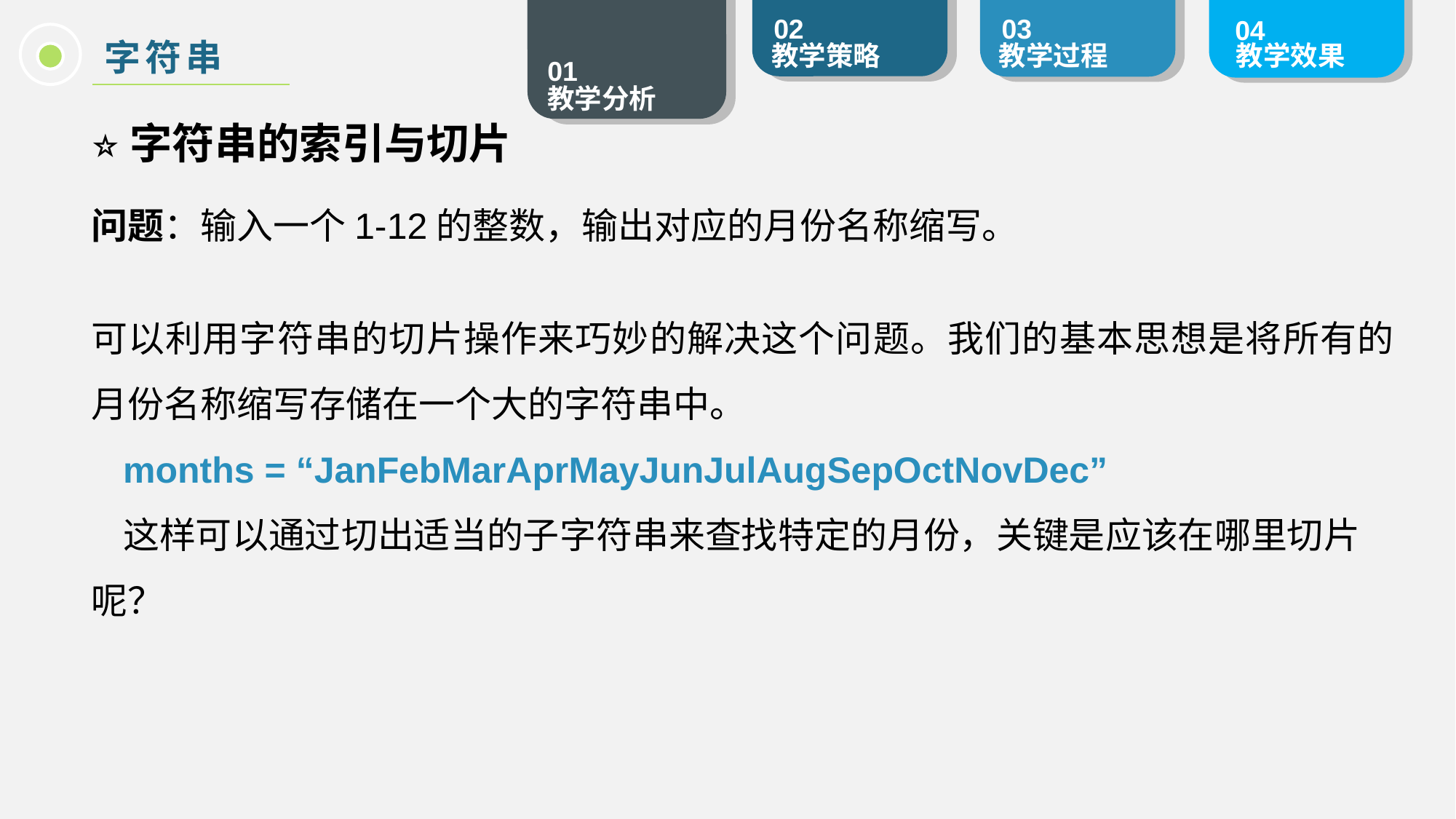

字符串
⭐️字符串的索引与切片
问题：输入一个1-12的整数，输出对应的月份名称缩写。

可以利用字符串的切片操作来巧妙的解决这个问题。我们的基本思想是将所有的月份名称缩写存储在一个大的字符串中。
months = “JanFebMarAprMayJunJulAugSepOctNovDec”
这样可以通过切出适当的子字符串来查找特定的月份，关键是应该在哪里切片呢？